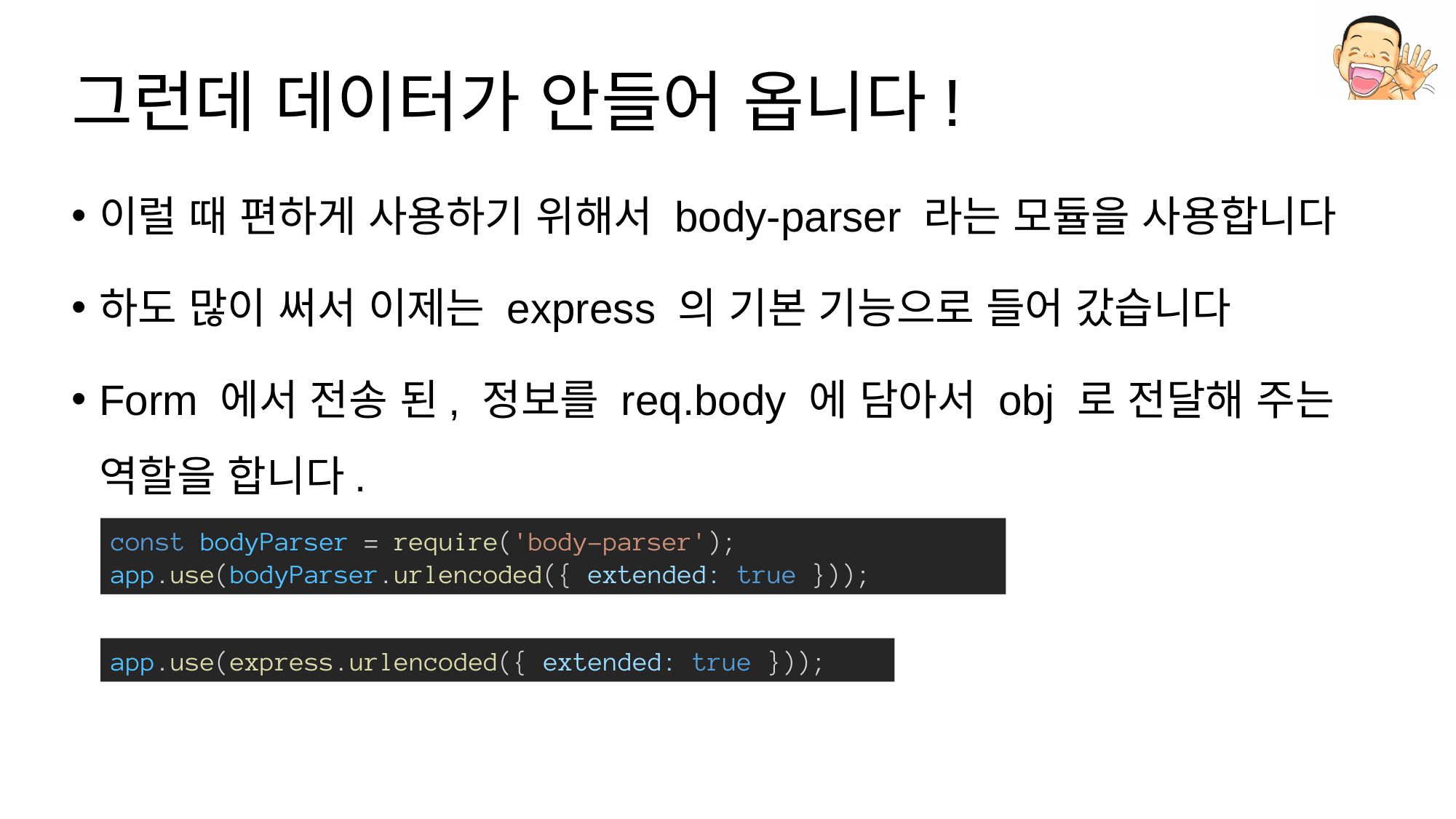

# 그런데 데이터가 안들어 옵니다!
이럴 때 편하게 사용하기 위해서 body-parser 라는 모듈을 사용합니다
하도 많이 써서 이제는 express 의 기본 기능으로 들어 갔습니다
Form 에서 전송 된, 정보를 req.body 에 담아서 obj 로 전달해 주는 역할을 합니다.
const bodyParser = require('body-parser');
app.use(bodyParser.urlencoded({ extended: true }));
app.use(express.urlencoded({ extended: true }));